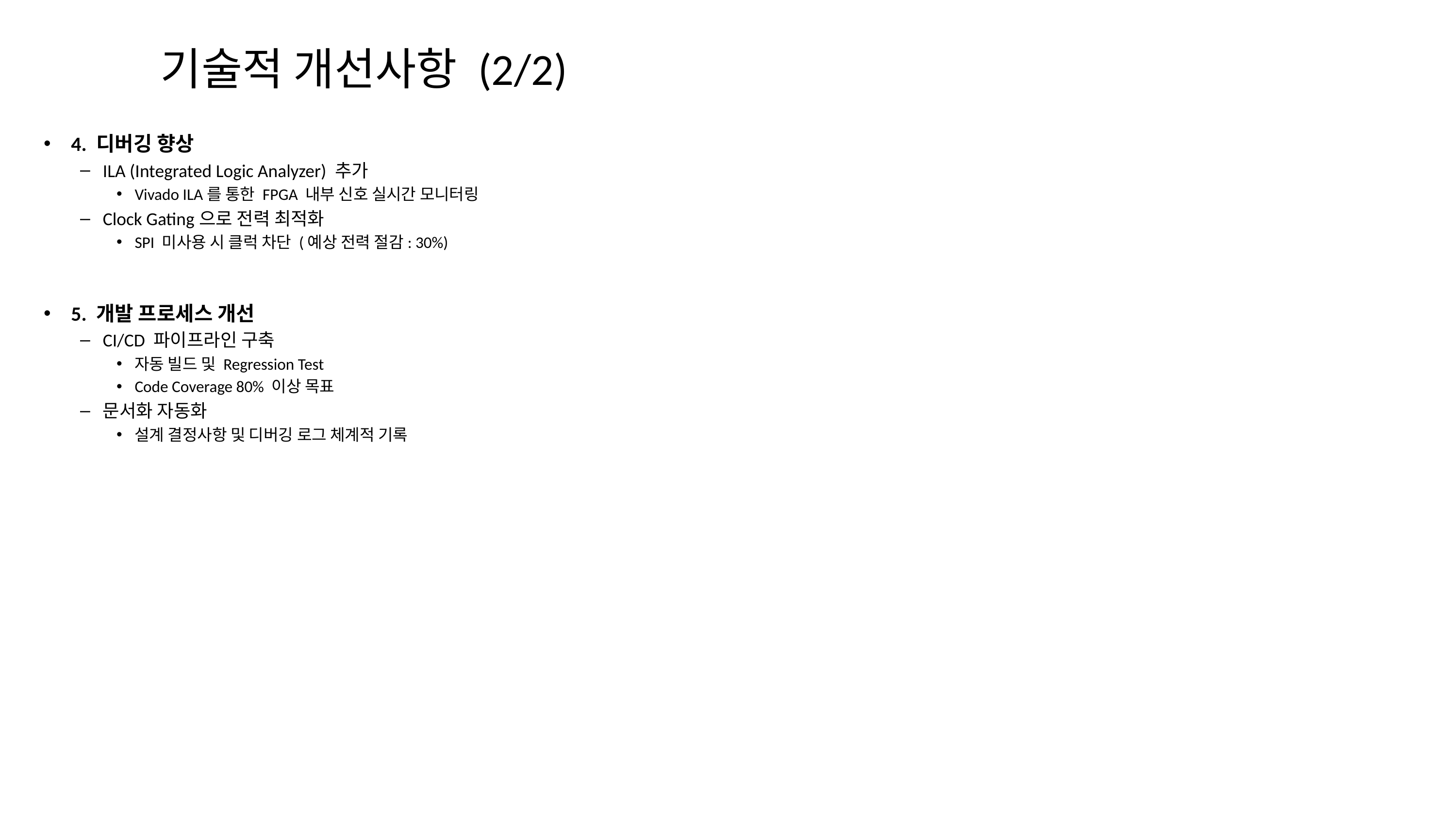

# 기술적 개선사항 (2/2)
4. 디버깅 향상
ILA (Integrated Logic Analyzer) 추가
Vivado ILA를 통한 FPGA 내부 신호 실시간 모니터링
Clock Gating으로 전력 최적화
SPI 미사용 시 클럭 차단 (예상 전력 절감: 30%)

5. 개발 프로세스 개선
CI/CD 파이프라인 구축
자동 빌드 및 Regression Test
Code Coverage 80% 이상 목표
문서화 자동화
설계 결정사항 및 디버깅 로그 체계적 기록